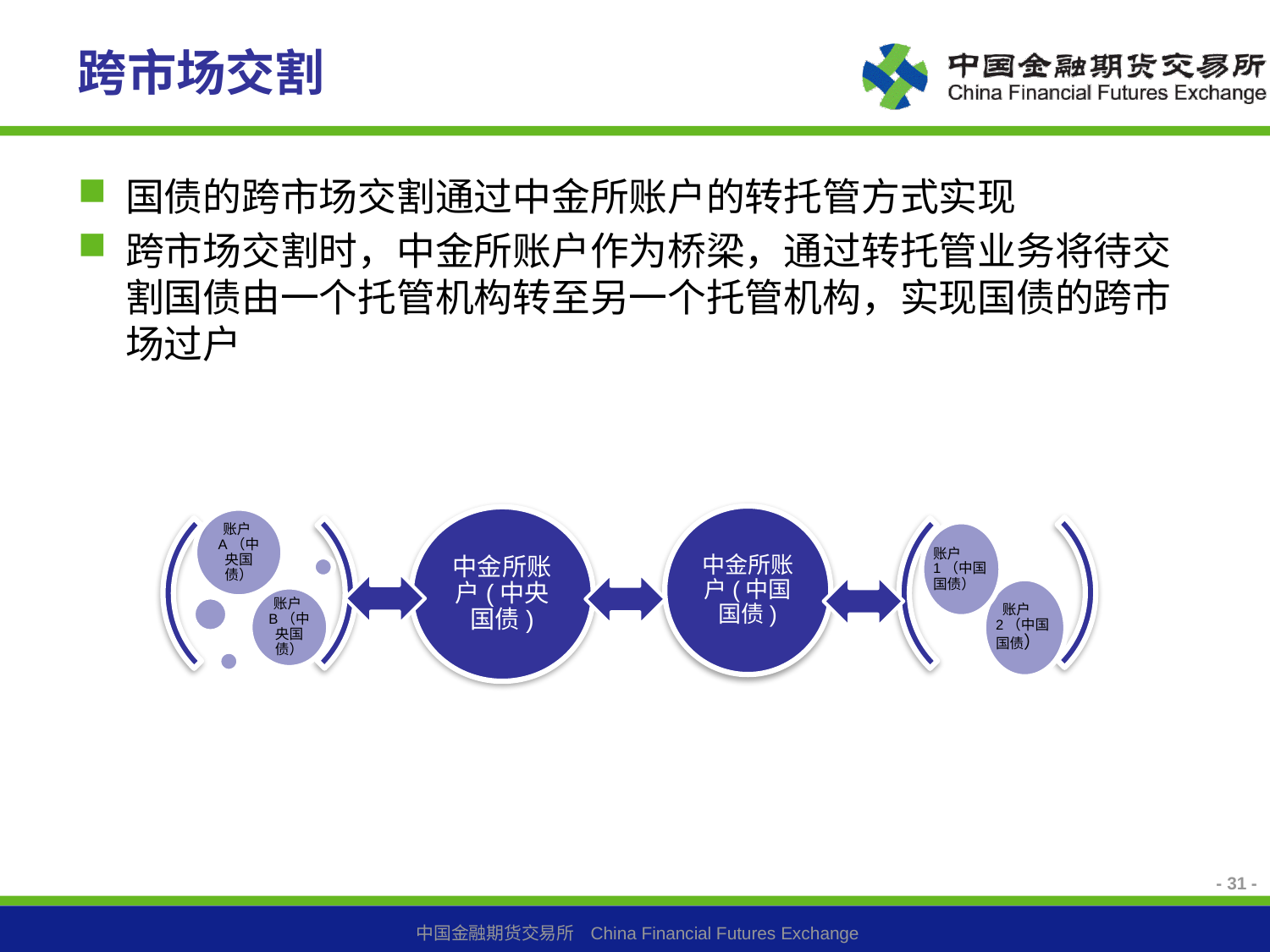

# 跨市场交割
国债的跨市场交割通过中金所账户的转托管方式实现
跨市场交割时，中金所账户作为桥梁，通过转托管业务将待交割国债由一个托管机构转至另一个托管机构，实现国债的跨市场过户

 账户2（中国国债）
账户1（中国国债）
账户A（中央国债）
账户B（中央国债）
中金所账户(中央国债)

中金所账户(中国国债)

- 31 -